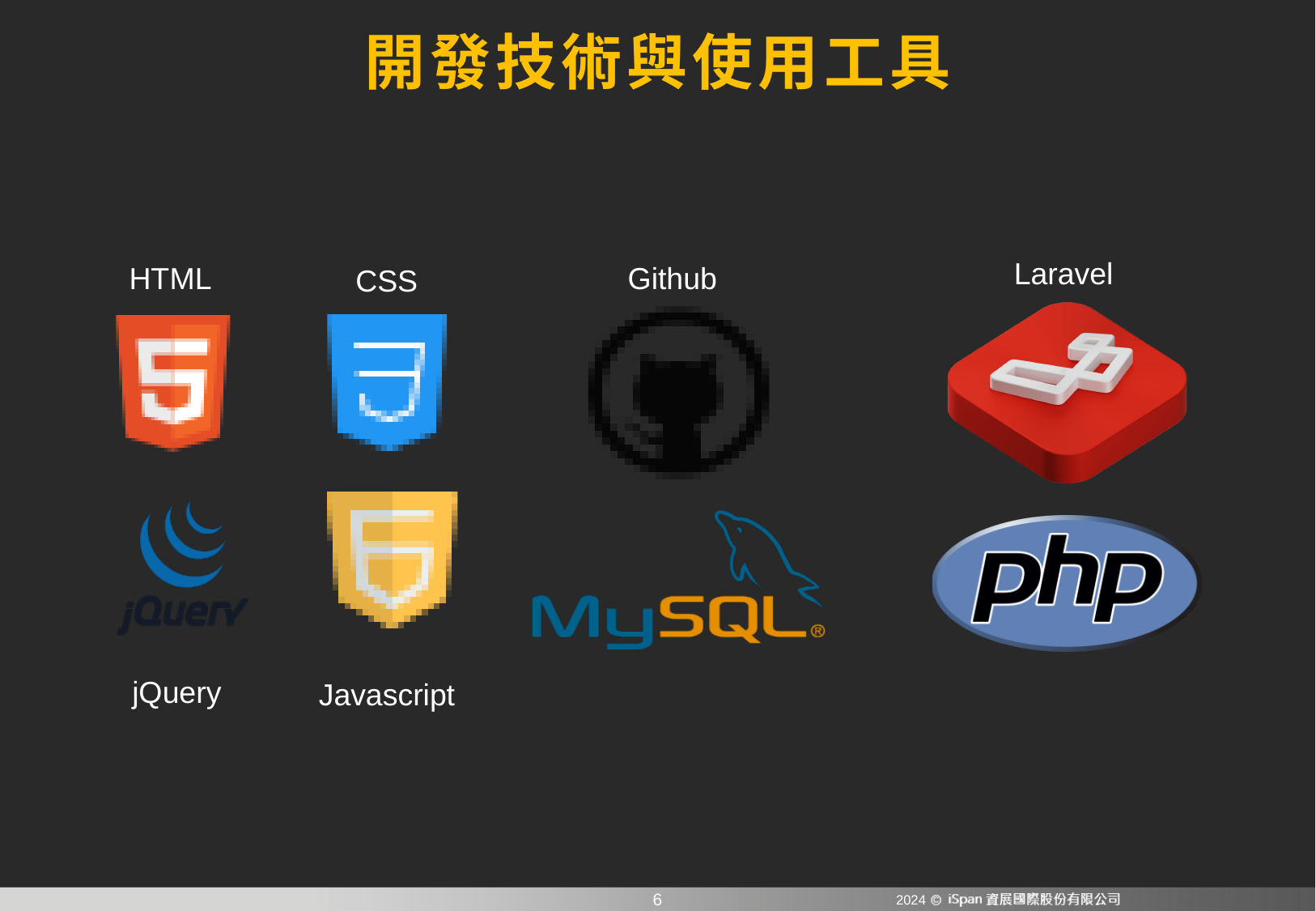

# 開發技術與使用工具
Laravel
HTML
Github
CSS

jQuery
Javascript
2024